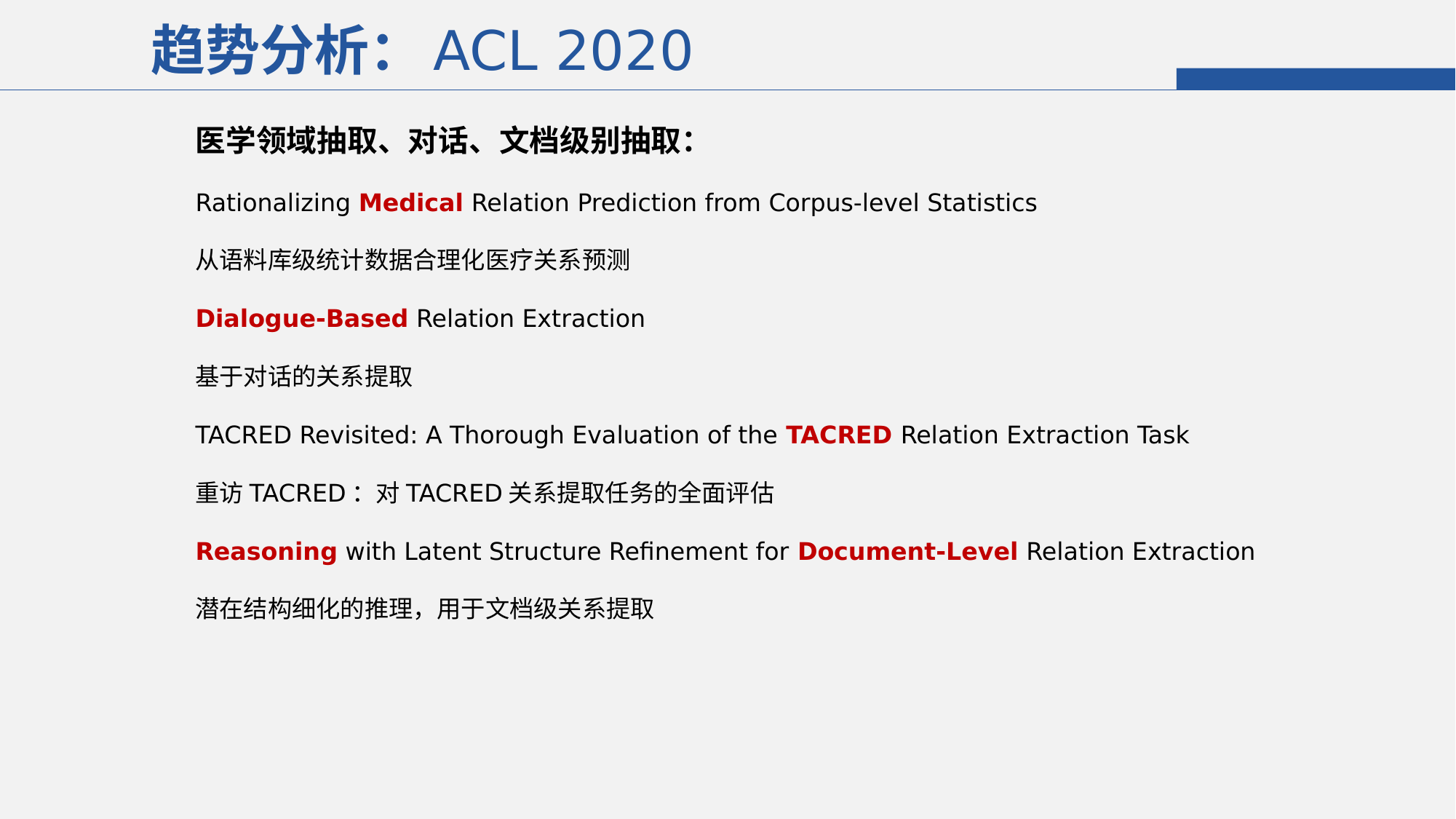

趋势分析：
ACL 2020
医学领域抽取、对话、文档级别抽取：
Rationalizing Medical Relation Prediction from Corpus-level Statistics
从语料库级统计数据合理化医疗关系预测
Dialogue-Based Relation Extraction
基于对话的关系提取
TACRED Revisited: A Thorough Evaluation of the TACRED Relation Extraction Task
重访TACRED：对TACRED关系提取任务的全面评估
Reasoning with Latent Structure Refinement for Document-Level Relation Extraction
潜在结构细化的推理，用于文档级关系提取